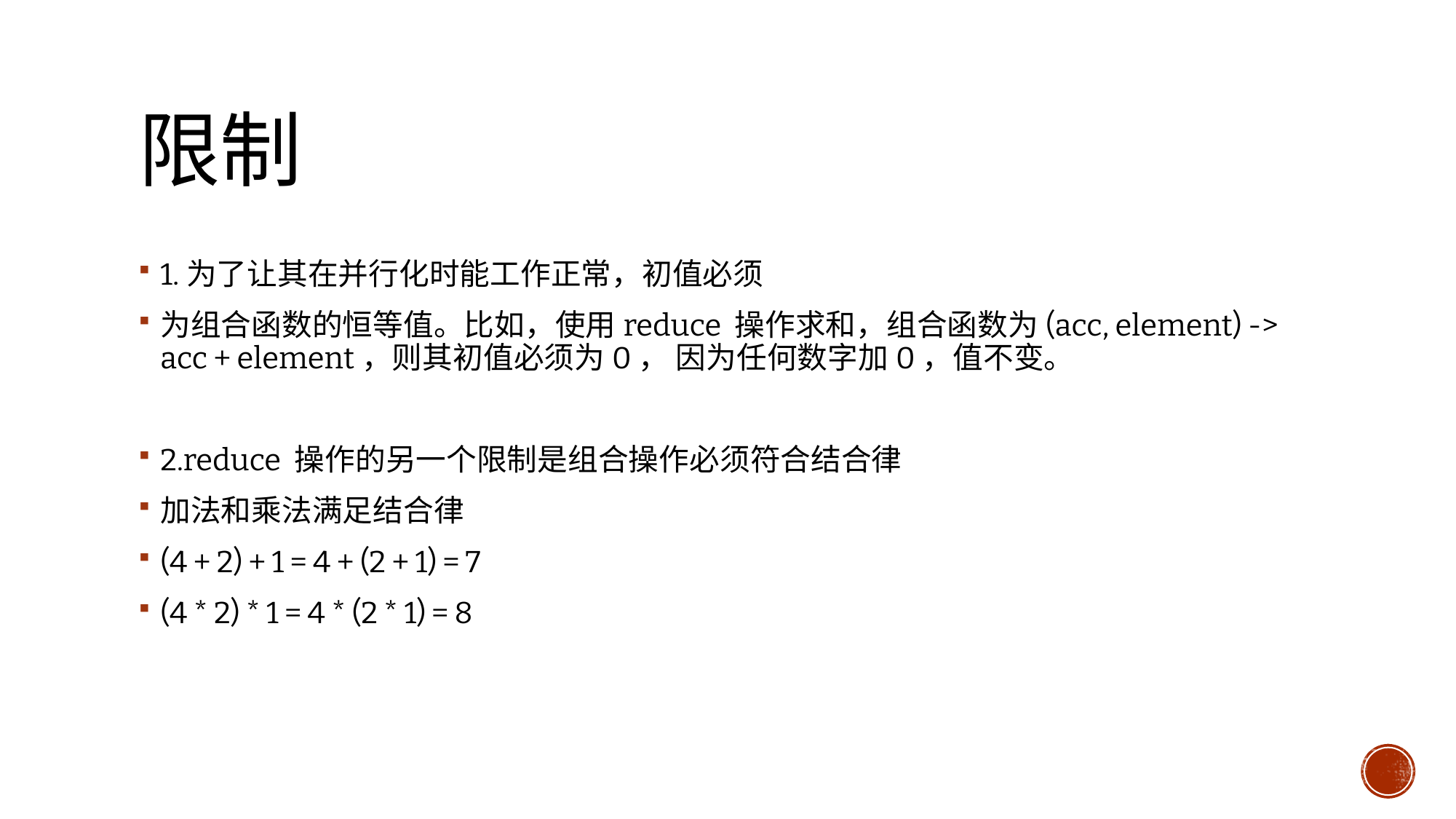

# 限制
1.为了让其在并行化时能工作正常，初值必须
为组合函数的恒等值。比如，使用reduce 操作求和，组合函数为(acc, element) -> acc + element，则其初值必须为0， 因为任何数字加0，值不变。

2.reduce 操作的另一个限制是组合操作必须符合结合律
加法和乘法满足结合律
(4 + 2) + 1 = 4 + (2 + 1) = 7
(4 * 2) * 1 = 4 * (2 * 1) = 8